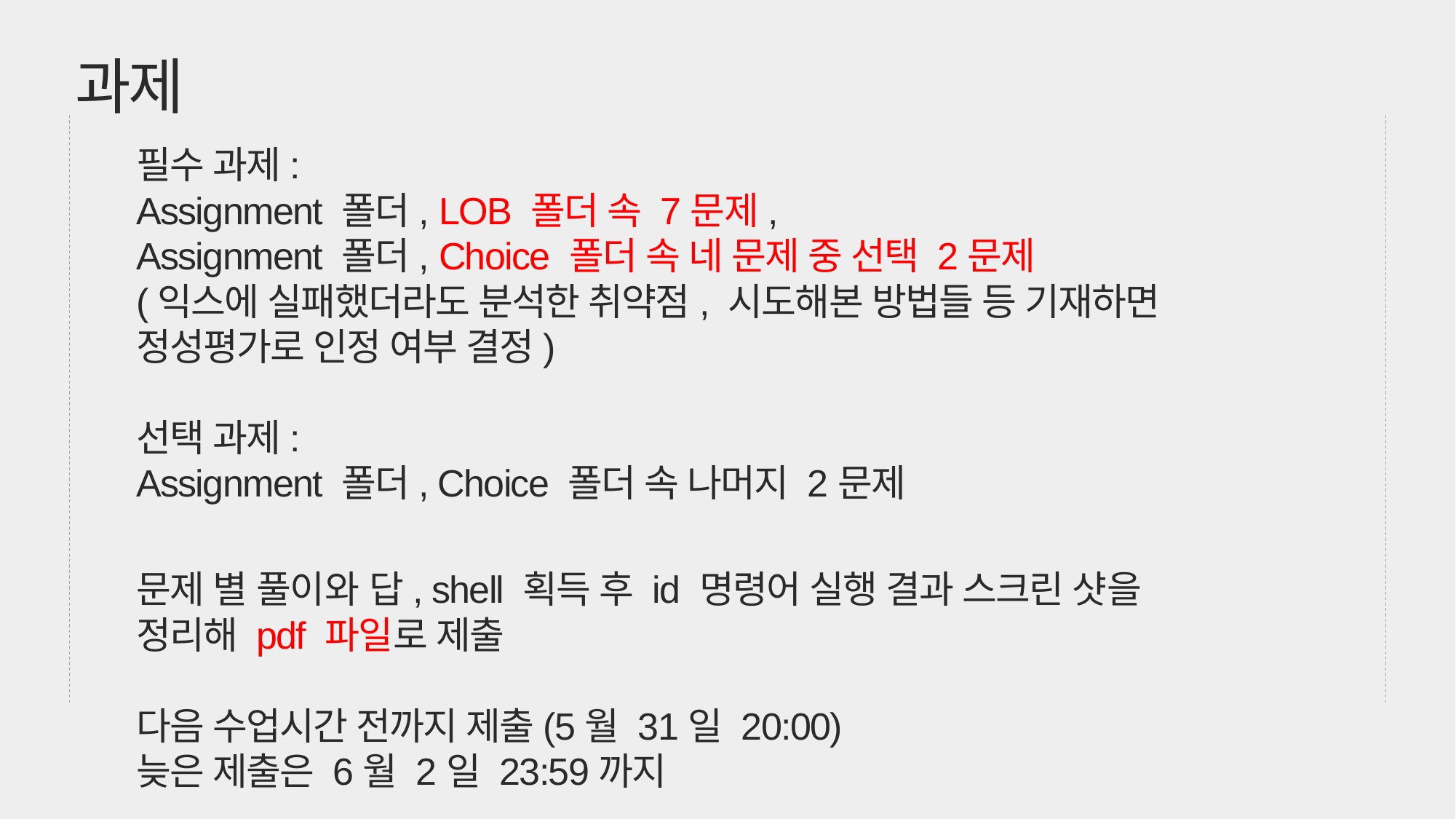

과제
필수 과제:
Assignment 폴더, LOB 폴더 속 7문제,
Assignment 폴더, Choice 폴더 속 네 문제 중 선택 2문제
(익스에 실패했더라도 분석한 취약점, 시도해본 방법들 등 기재하면
정성평가로 인정 여부 결정)

선택 과제:
Assignment 폴더, Choice 폴더 속 나머지 2문제
문제 별 풀이와 답, shell 획득 후 id 명령어 실행 결과 스크린 샷을 정리해 pdf 파일로 제출

다음 수업시간 전까지 제출(5월 31일 20:00)
늦은 제출은 6월 2일 23:59까지